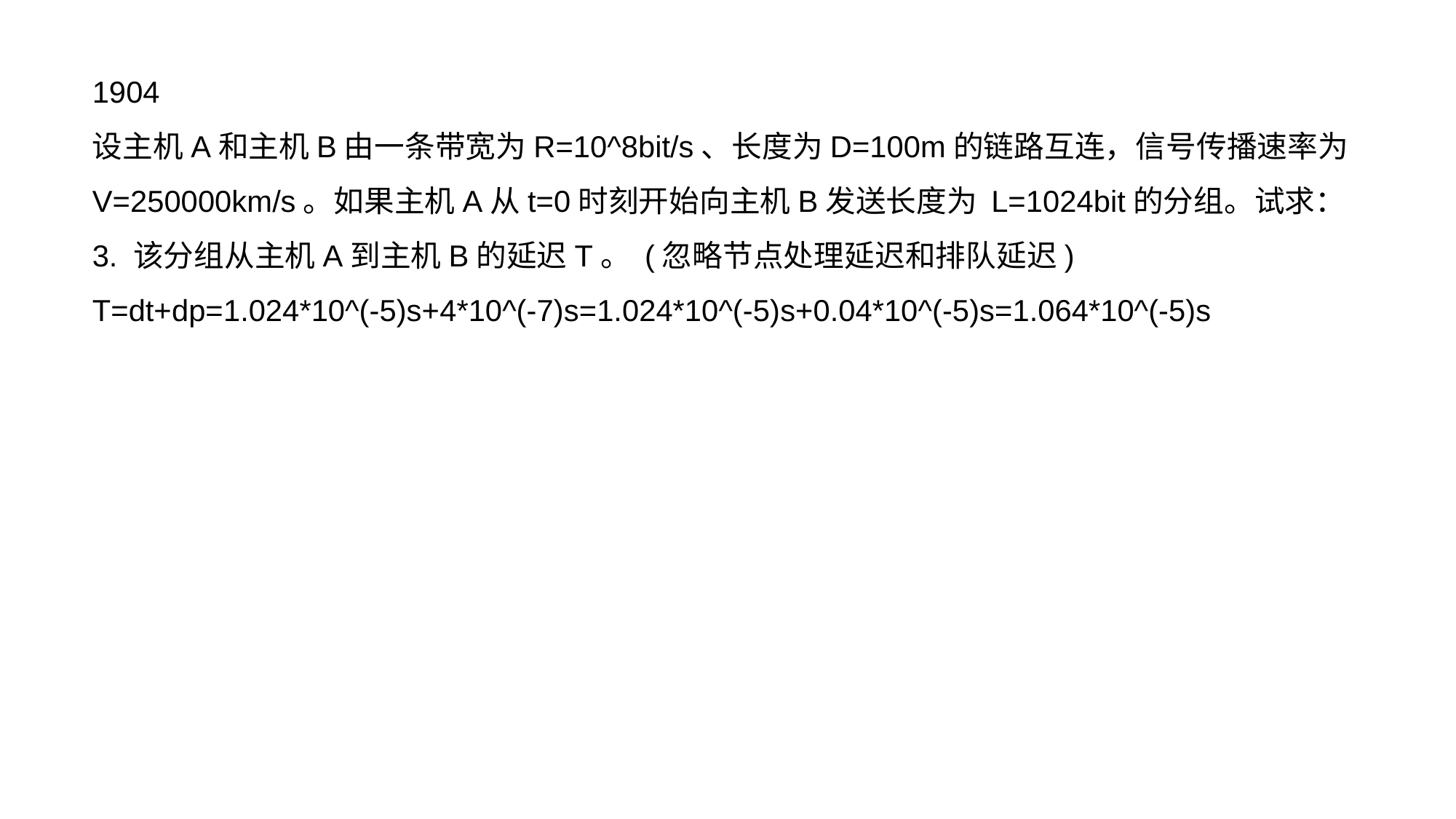

1904
设主机A和主机B由一条带宽为R=10^8bit/s、长度为D=100m的链路互连，信号传播速率为V=250000km/s。如果主机A从t=0时刻开始向主机B发送长度为 L=1024bit的分组。试求：
3. 该分组从主机A到主机B的延迟T。 (忽略节点处理延迟和排队延迟)
T=dt+dp=1.024*10^(-5)s+4*10^(-7)s=1.024*10^(-5)s+0.04*10^(-5)s=1.064*10^(-5)s